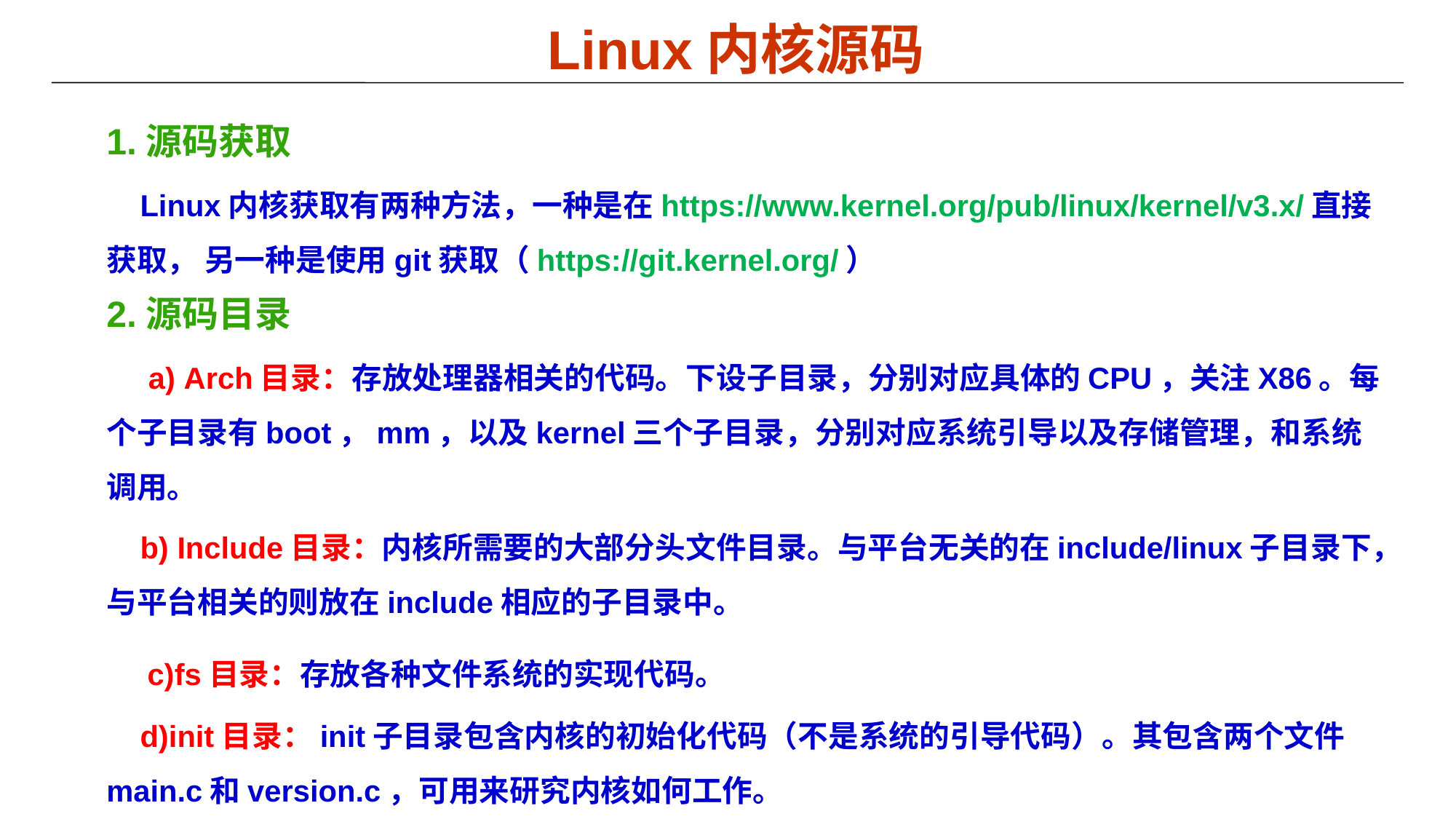

# Linux内核源码
1.源码获取
    Linux内核获取有两种方法，一种是在https://www.kernel.org/pub/linux/kernel/v3.x/直接获取， 另一种是使用git获取（https://git.kernel.org/）
2.源码目录
     a) Arch目录：存放处理器相关的代码。下设子目录，分别对应具体的CPU，关注X86。每个子目录有boot，mm，以及kernel三个子目录，分别对应系统引导以及存储管理，和系统调用。
    b) Include目录：内核所需要的大部分头文件目录。与平台无关的在include/linux子目录下，与平台相关的则放在include相应的子目录中。
    c)fs目录：存放各种文件系统的实现代码。
    d)init目录：init子目录包含内核的初始化代码（不是系统的引导代码）。其包含两个文件main.c和version.c，可用来研究内核如何工作。